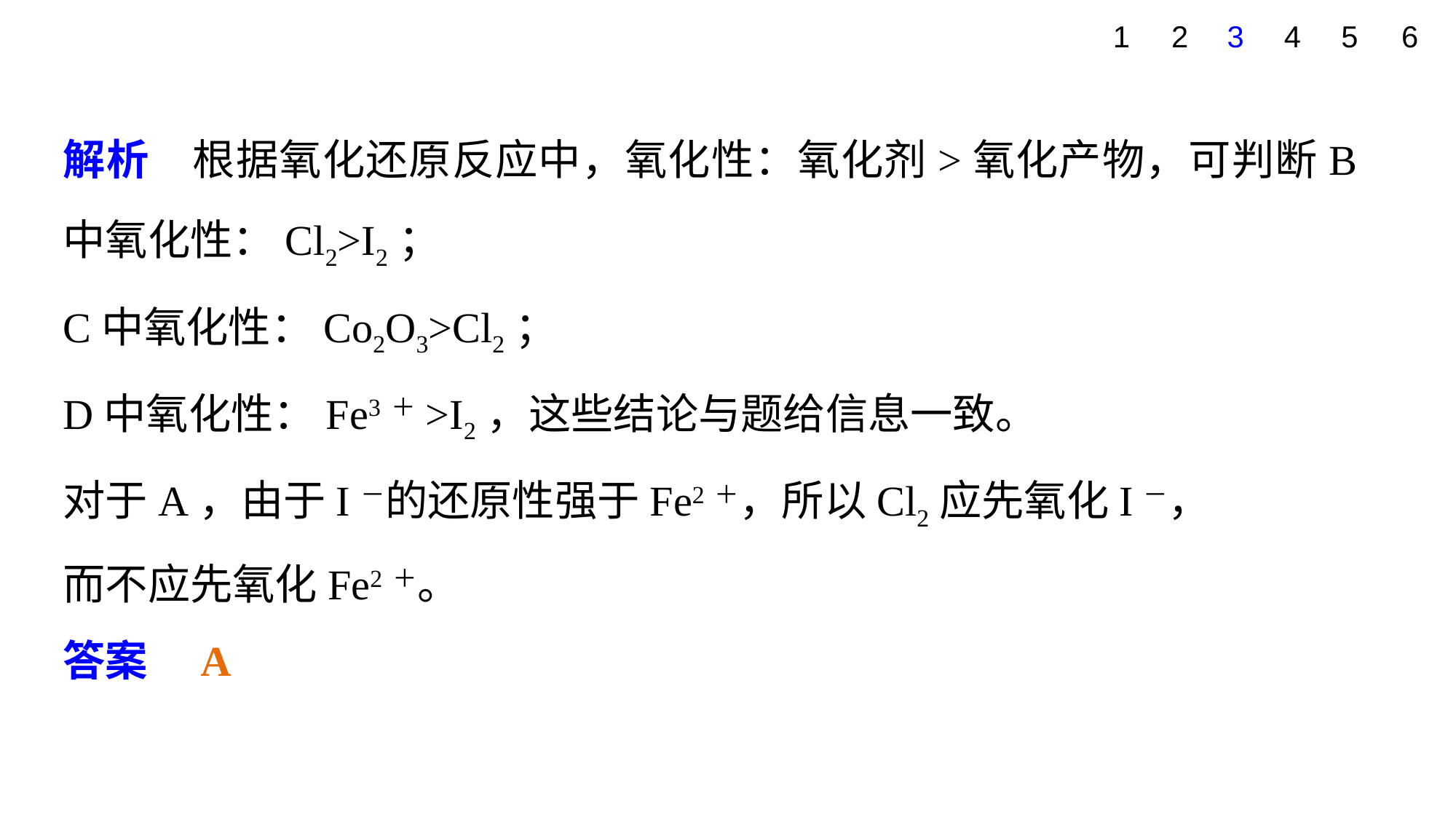

1
2
3
4
5
6
解析　根据氧化还原反应中，氧化性：氧化剂>氧化产物，可判断B中氧化性：Cl2>I2；
C中氧化性：Co2O3>Cl2；
D中氧化性：Fe3＋>I2，这些结论与题给信息一致。
对于A，由于I－的还原性强于Fe2＋，所以Cl2应先氧化I－，
而不应先氧化Fe2＋。
答案　A